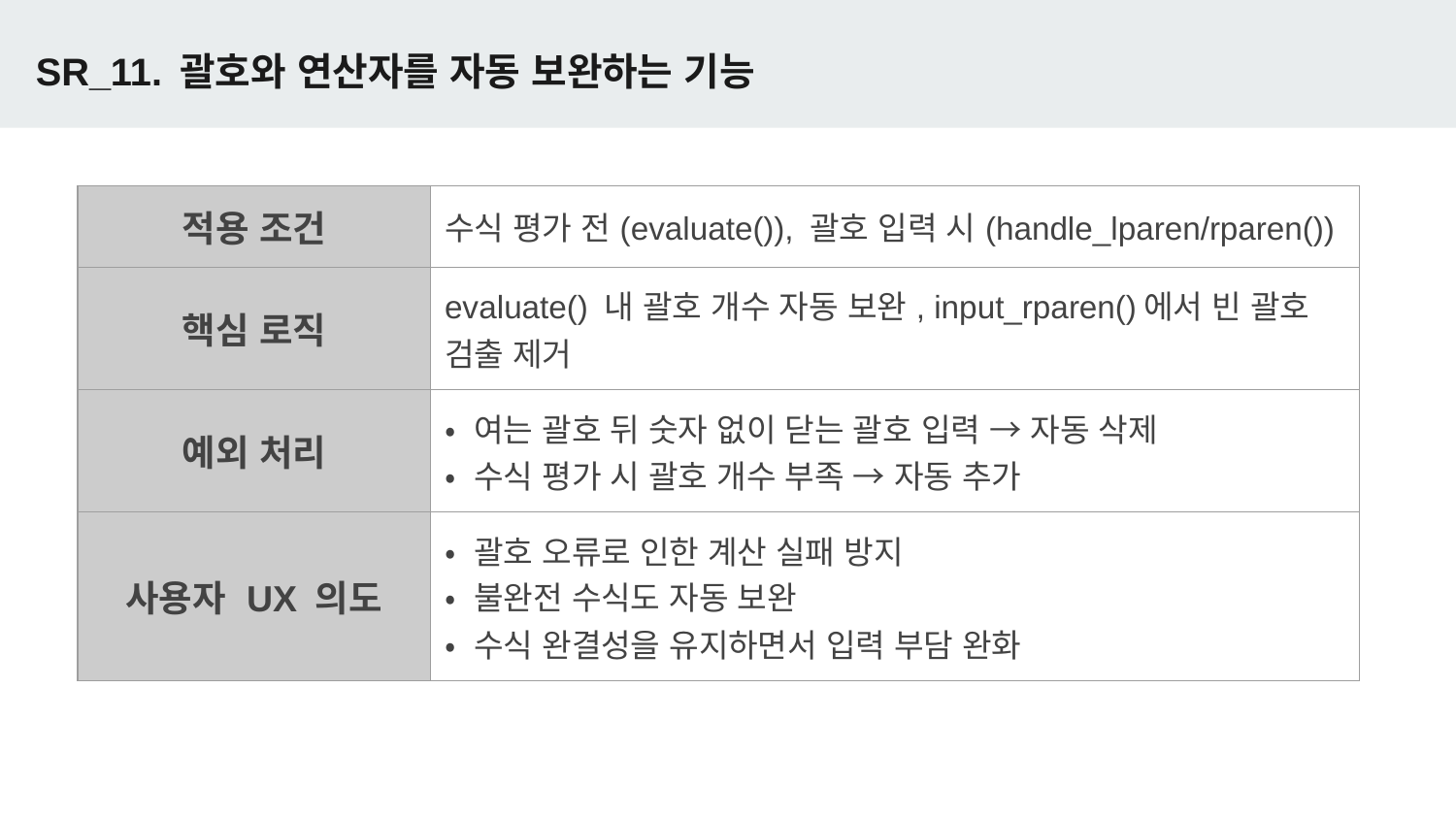

# SR_11. 괄호와 연산자를 자동 보완하는 기능
| 적용 조건 | 수식 평가 전(evaluate()), 괄호 입력 시(handle\_lparen/rparen()) |
| --- | --- |
| 핵심 로직 | evaluate() 내 괄호 개수 자동 보완, input\_rparen()에서 빈 괄호 검출 제거 |
| 예외 처리 | • 여는 괄호 뒤 숫자 없이 닫는 괄호 입력 → 자동 삭제 • 수식 평가 시 괄호 개수 부족 → 자동 추가 |
| 사용자 UX 의도 | • 괄호 오류로 인한 계산 실패 방지 • 불완전 수식도 자동 보완 • 수식 완결성을 유지하면서 입력 부담 완화 |